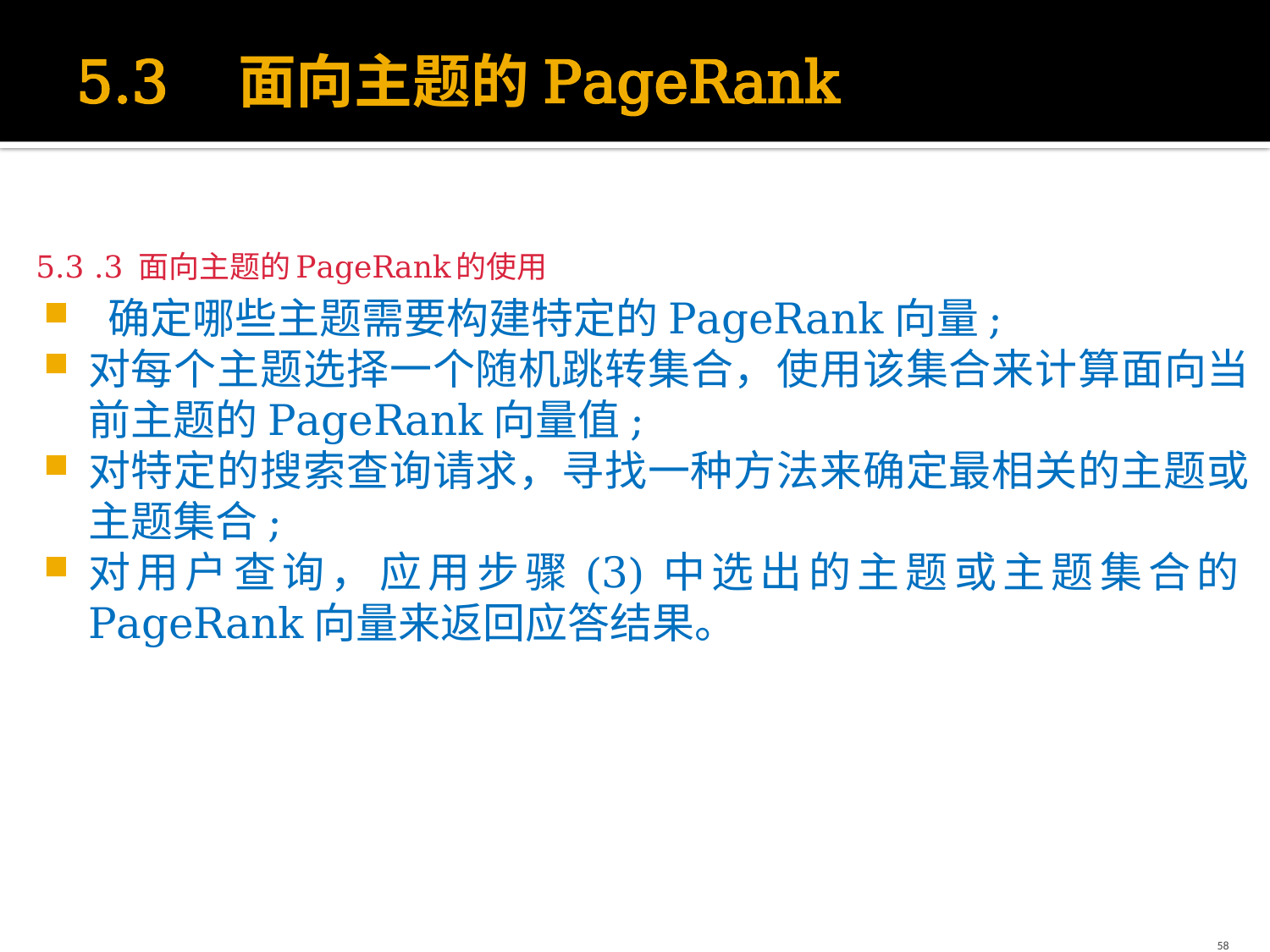

# 5.3   面向主题的PageRank
5.3 .3 面向主题的PageRank的使用

 确定哪些主题需要构建特定的PageRank向量;
对每个主题选择一个随机跳转集合，使用该集合来计算面向当前主题的PageRank向量值;
对特定的搜索查询请求，寻找一种方法来确定最相关的主题或主题集合;
对用户查询，应用步骤(3)中选出的主题或主题集合的PageRank向量来返回应答结果。
58